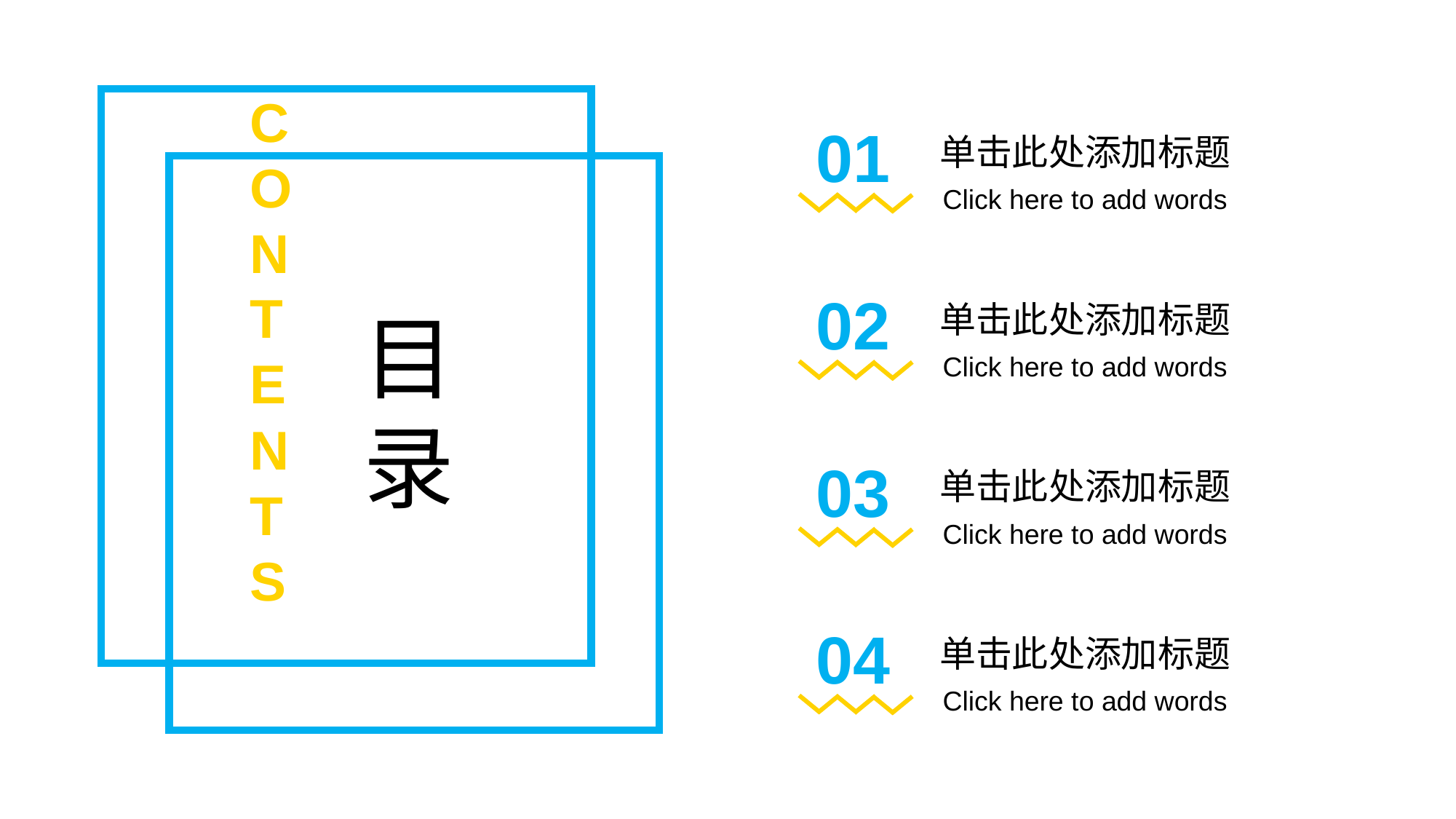

CONTENTS

01

单击此处添加标题
Click here to add words
02

单击此处添加标题
Click here to add words
目录
03

单击此处添加标题
Click here to add words
04

单击此处添加标题
Click here to add words